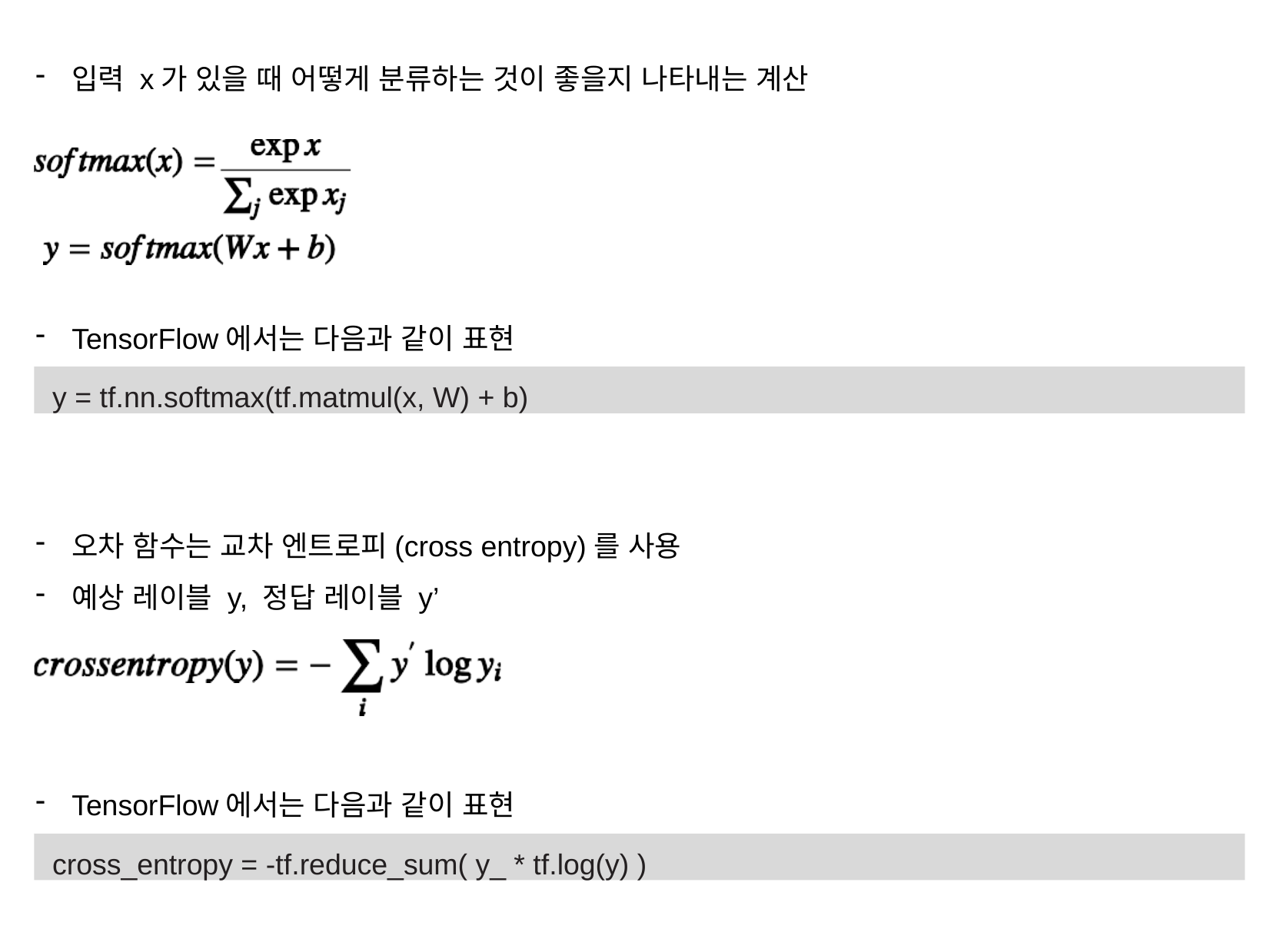

입력 x가 있을 때 어떻게 분류하는 것이 좋을지 나타내는 계산

TensorFlow에서는 다음과 같이 표현

오차 함수는 교차 엔트로피(cross entropy)를 사용
예상 레이블 y, 정답 레이블 y’

TensorFlow에서는 다음과 같이 표현

y = tf.nn.softmax(tf.matmul(x, W) + b)

cross_entropy = -tf.reduce_sum( y_ * tf.log(y) )